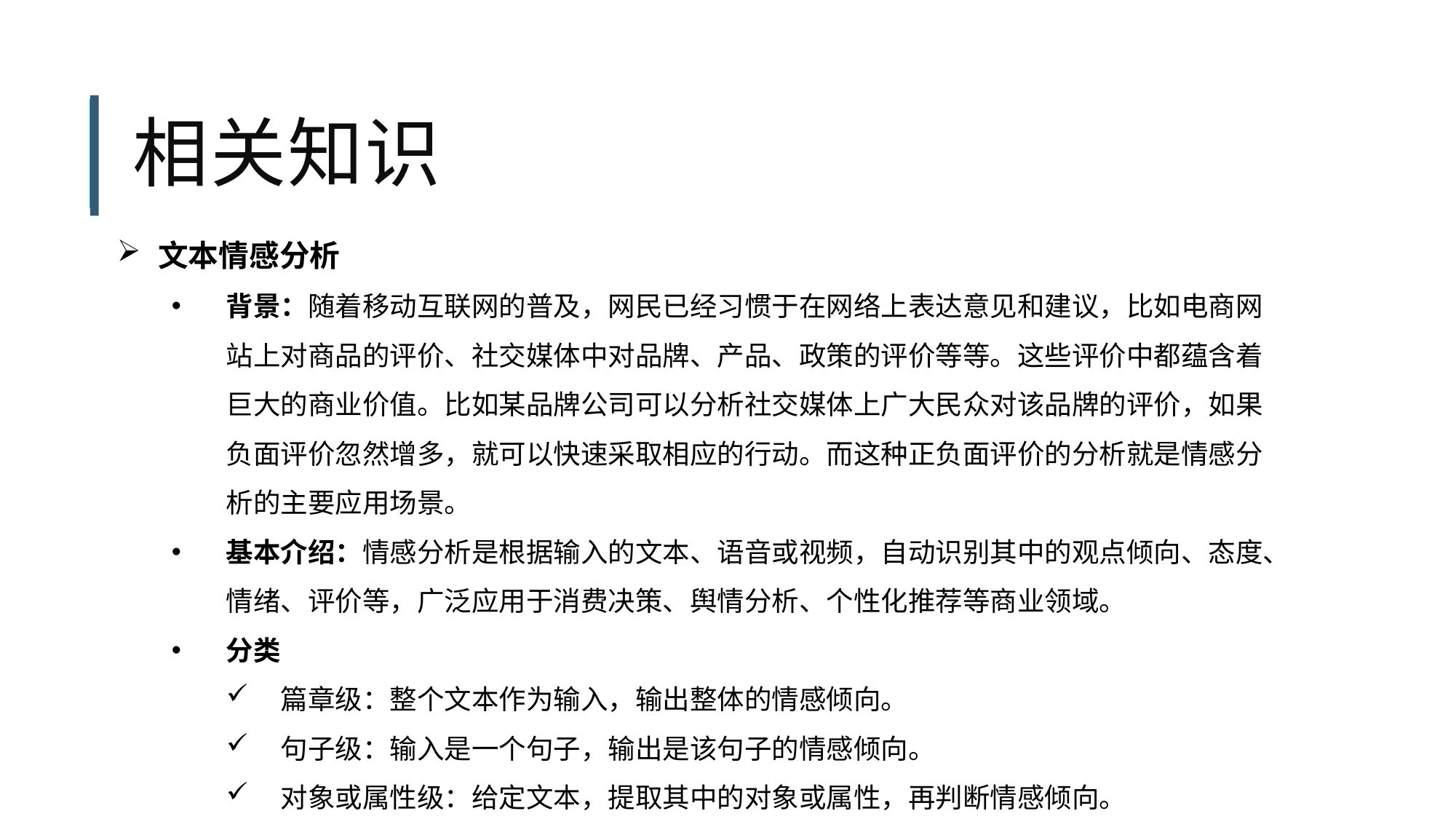

# 相关知识

文本情感分析
背景：随着移动互联网的普及，网民已经习惯于在网络上表达意见和建议，比如电商网站上对商品的评价、社交媒体中对品牌、产品、政策的评价等等。这些评价中都蕴含着巨大的商业价值。比如某品牌公司可以分析社交媒体上广大民众对该品牌的评价，如果负面评价忽然增多，就可以快速采取相应的行动。而这种正负面评价的分析就是情感分析的主要应用场景。
基本介绍：情感分析是根据输入的文本、语音或视频，自动识别其中的观点倾向、态度、情绪、评价等，广泛应用于消费决策、舆情分析、个性化推荐等商业领域。
分类
篇章级：整个文本作为输入，输出整体的情感倾向。
句子级：输入是一个句子，输出是该句子的情感倾向。
对象或属性级：给定文本，提取其中的对象或属性，再判断情感倾向。